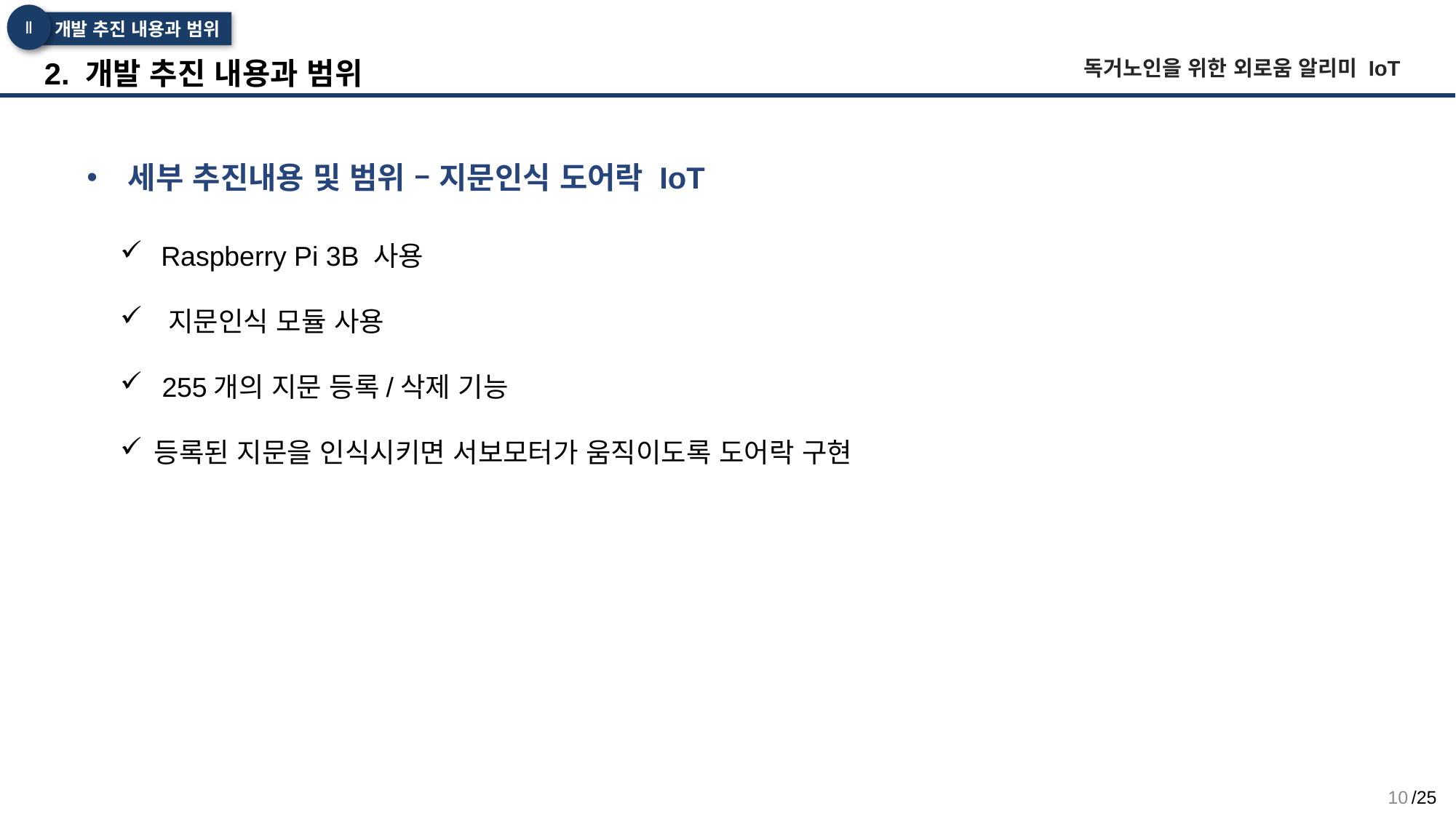

Ⅱ
개발 추진 내용과 범위
    2. 개발 추진 내용과 범위
독거노인을 위한 외로움 알리미 IoT
세부 추진내용 및 범위 – 지문인식 도어락 IoT

Raspberry Pi 3B 사용

 지문인식 모듈 사용

 255개의 지문 등록/삭제 기능

등록된 지문을 인식시키면 서보모터가 움직이도록 도어락 구현
10